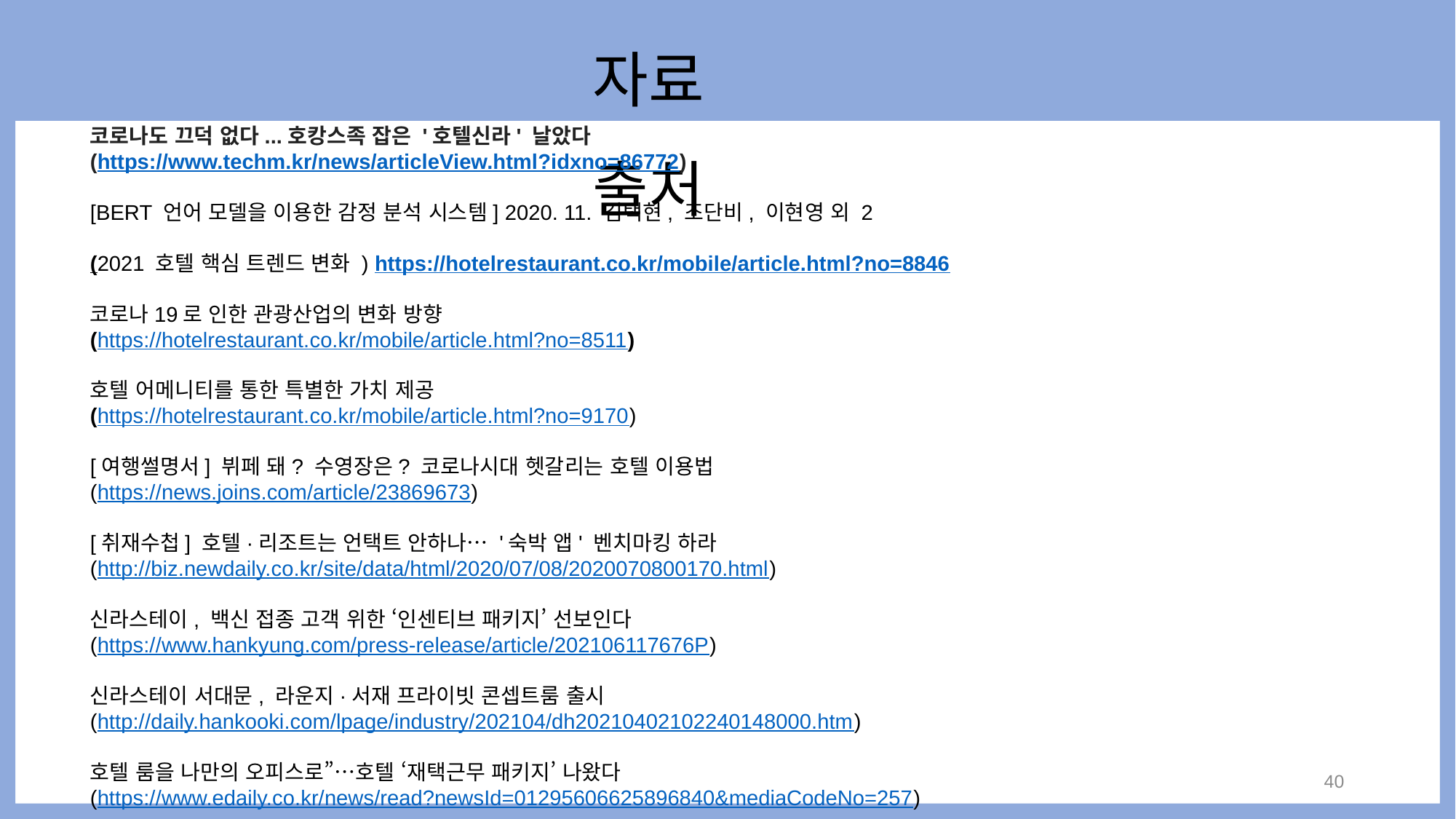

자료 출처

코로나도 끄덕 없다...호캉스족 잡은 '호텔신라' 날았다
(https://www.techm.kr/news/articleView.html?idxno=86772)

[BERT 언어 모델을 이용한 감정 분석 시스템] 2020. 11. 김택현, 조단비, 이현영 외 2

(2021 호텔 핵심 트렌드 변화 ) https://hotelrestaurant.co.kr/mobile/article.html?no=8846

코로나19로 인한 관광산업의 변화 방향
(https://hotelrestaurant.co.kr/mobile/article.html?no=8511)

호텔 어메니티를 통한 특별한 가치 제공
(https://hotelrestaurant.co.kr/mobile/article.html?no=9170)

[여행썰명서] 뷔페 돼? 수영장은? 코로나시대 헷갈리는 호텔 이용법
(https://news.joins.com/article/23869673)

[취재수첩] 호텔·리조트는 언택트 안하나… '숙박 앱' 벤치마킹 하라
(http://biz.newdaily.co.kr/site/data/html/2020/07/08/2020070800170.html)

신라스테이, 백신 접종 고객 위한 ‘인센티브 패키지’ 선보인다
(https://www.hankyung.com/press-release/article/202106117676P)

신라스테이 서대문, 라운지·서재 프라이빗 콘셉트룸 출시
(http://daily.hankooki.com/lpage/industry/202104/dh20210402102240148000.htm)

호텔 룸을 나만의 오피스로”…호텔 ‘재택근무 패키지’ 나왔다
(https://www.edaily.co.kr/news/read?newsId=01295606625896840&mediaCodeNo=257)
40